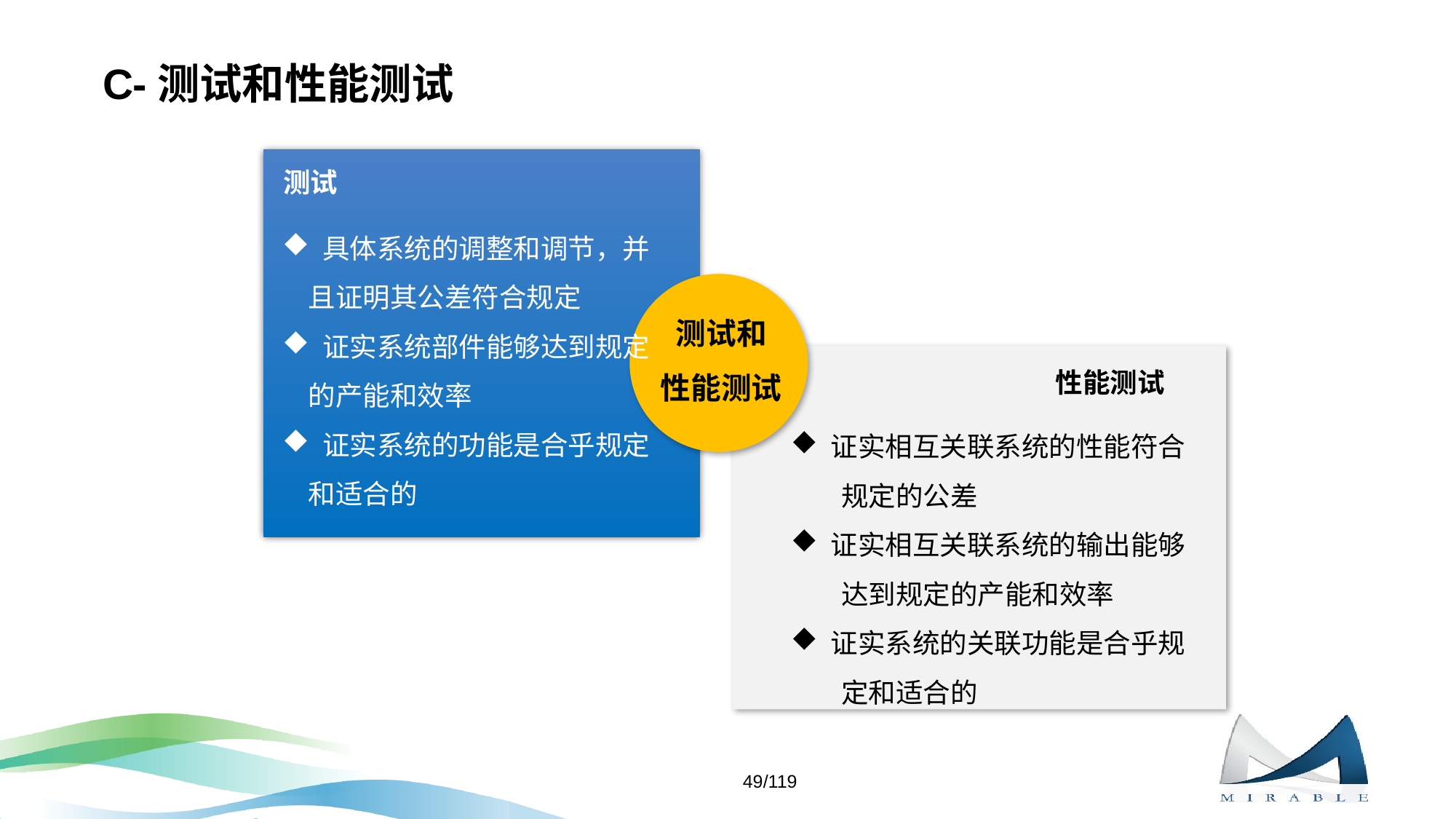

# C-测试和性能测试

测试
 具体系统的调整和调节，并且证明其公差符合规定
 证实系统部件能够达到规定的产能和效率
 证实系统的功能是合乎规定和适合的

测试和
性能测试

性能测试
 证实相互关联系统的性能符合
    规定的公差
 证实相互关联系统的输出能够
    达到规定的产能和效率
 证实系统的关联功能是合乎规
    定和适合的
49/119